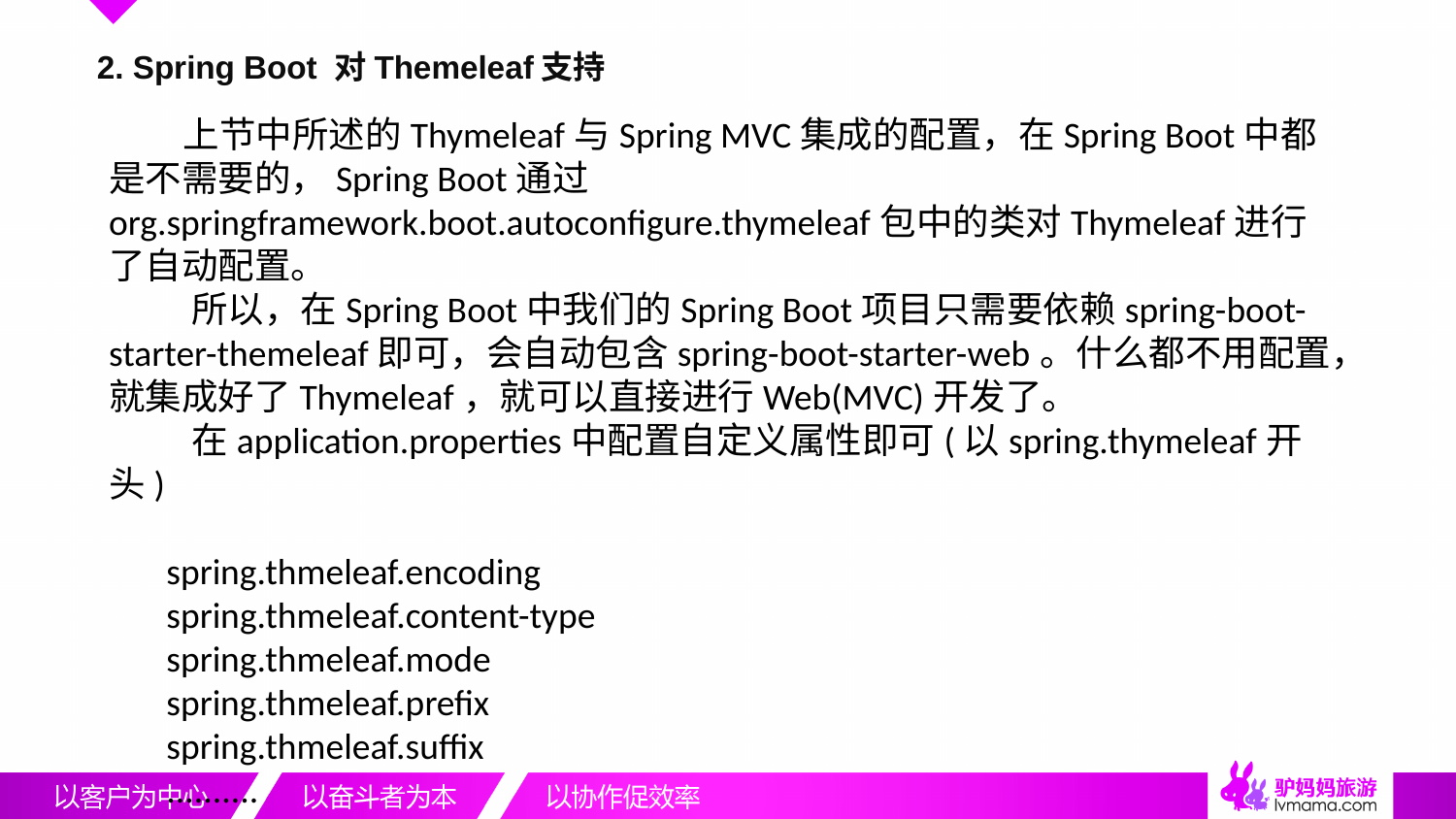

# 2. Spring Boot 对Themeleaf支持
        上节中所述的Thymeleaf与Spring MVC集成的配置，在Spring Boot中都是不需要的，Spring Boot通过org.springframework.boot.autoconfigure.thymeleaf包中的类对Thymeleaf进行了自动配置。
         所以，在Spring Boot中我们的Spring Boot项目只需要依赖spring-boot-starter-themeleaf即可，会自动包含spring-boot-starter-web。什么都不用配置，就集成好了Thymeleaf，就可以直接进行Web(MVC)开发了。
         在application.properties中配置自定义属性即可(以spring.thymeleaf开头)

       spring.thmeleaf.encoding
       spring.thmeleaf.content-type
       spring.thmeleaf.mode
       spring.thmeleaf.prefix
       spring.thmeleaf.suffix
       ..........